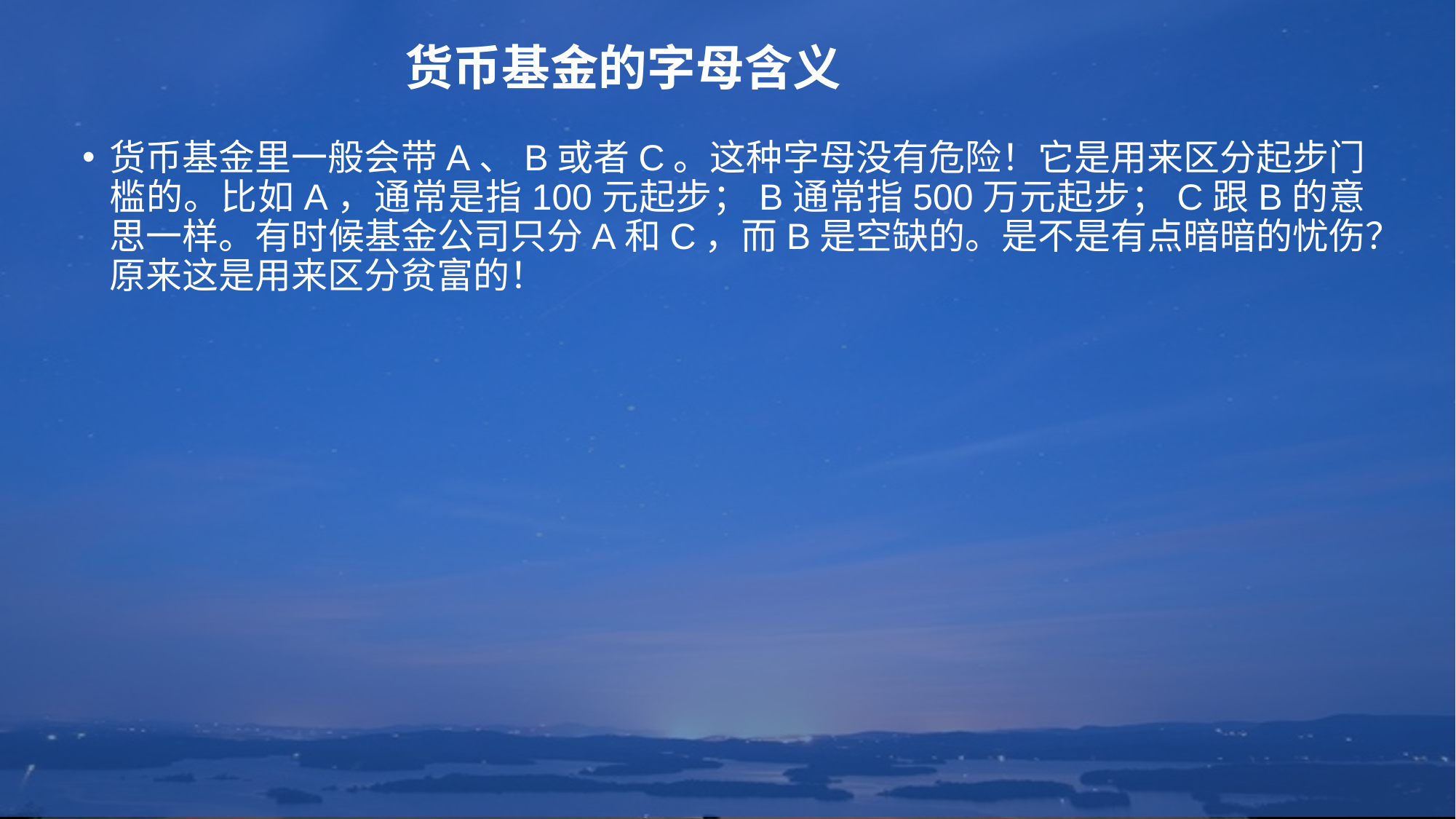

# 货币基金的字母含义
货币基金里一般会带A、B或者C。这种字母没有危险！它是用来区分起步门槛的。比如A，通常是指100元起步；B通常指500万元起步；C跟B的意思一样。有时候基金公司只分A和C，而B是空缺的。是不是有点暗暗的忧伤？原来这是用来区分贫富的！